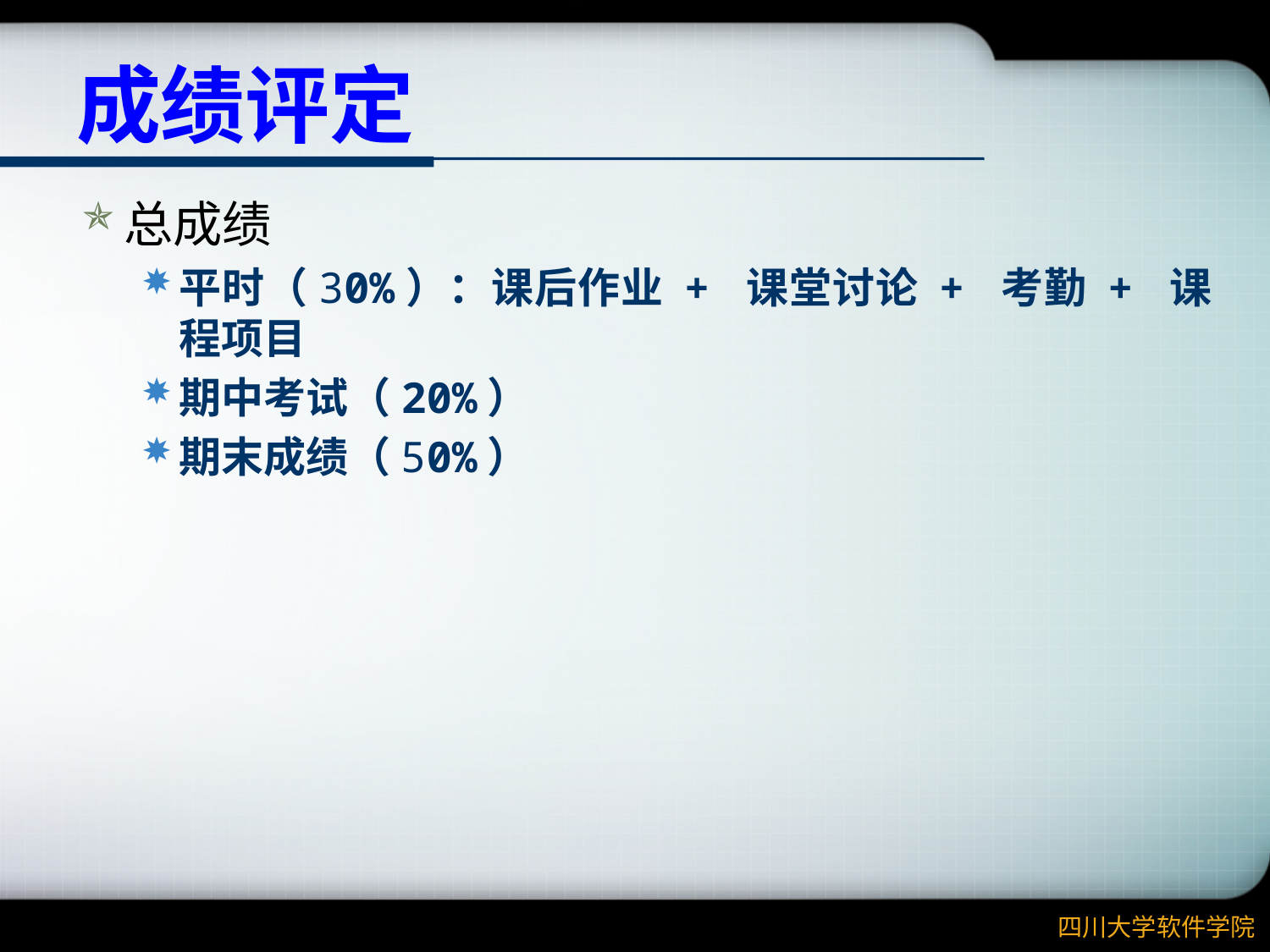

# 成绩评定
总成绩
平时（30%）：课后作业 + 课堂讨论 + 考勤 + 课程项目
期中考试（20%）
期末成绩（50%）